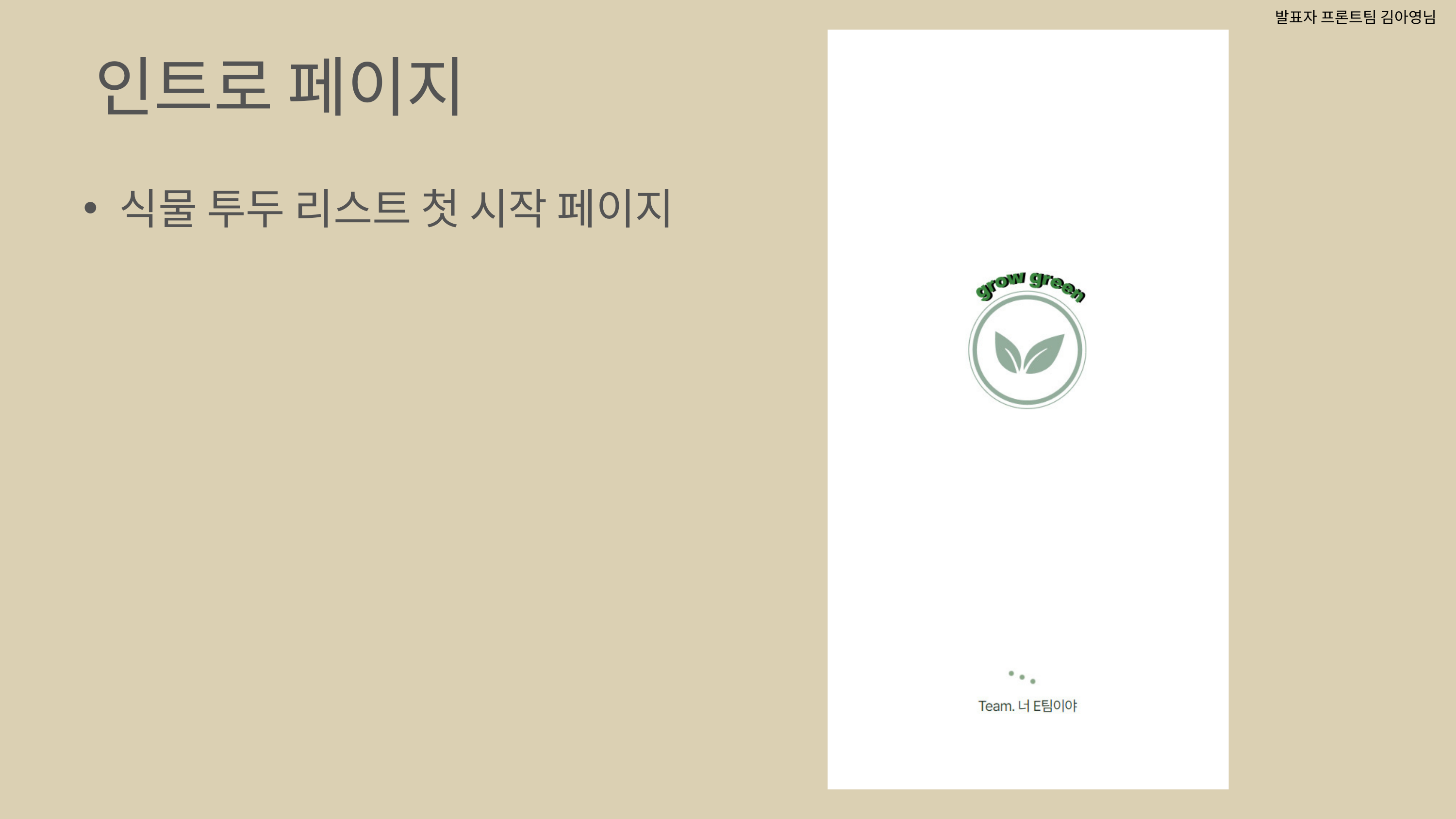

발표자 프론트팀 김아영님

 인트로 페이지
식물 투두 리스트 첫 시작 페이지